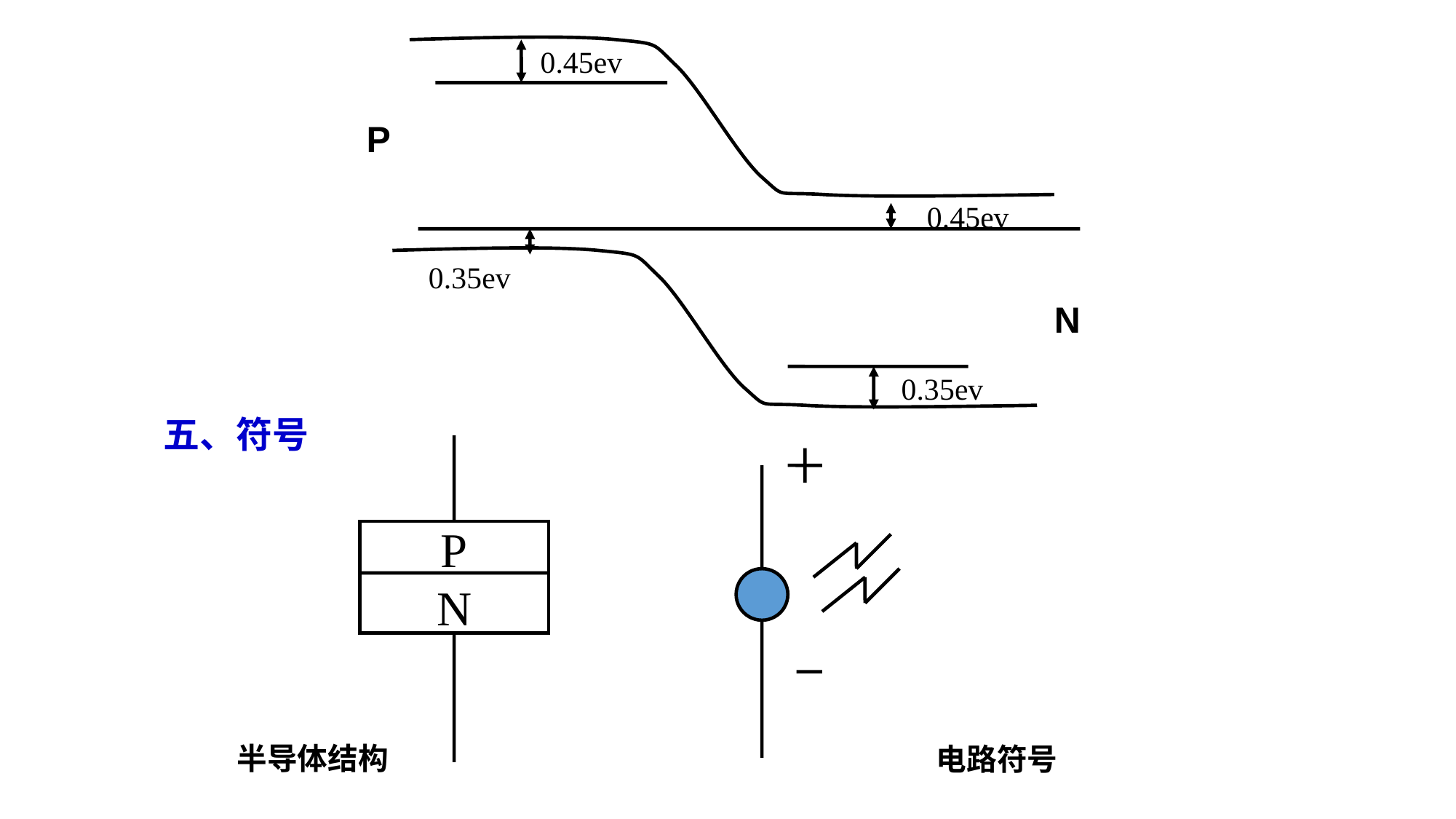

0.45ev

P
0.45ev

0.35ev
N

0.35ev
五、符号

P
N

半导体结构
电路符号